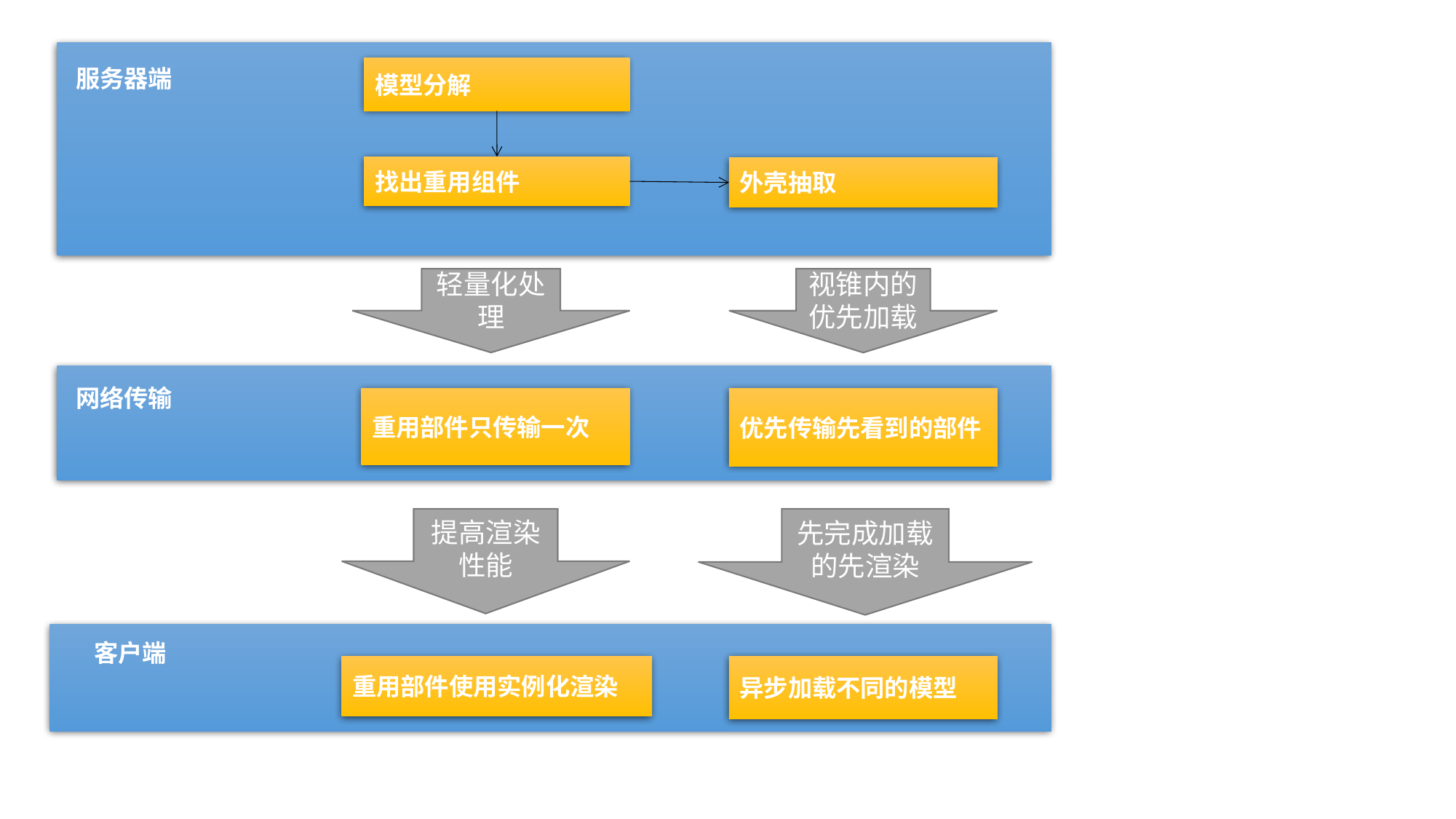

服务器端
模型分解
找出重用组件
外壳抽取
轻量化处理
视锥内的优先加载

网络传输
重用部件只传输一次
优先传输先看到的部件
提高渲染性能
先完成加载的先渲染

客户端
重用部件使用实例化渲染
异步加载不同的模型